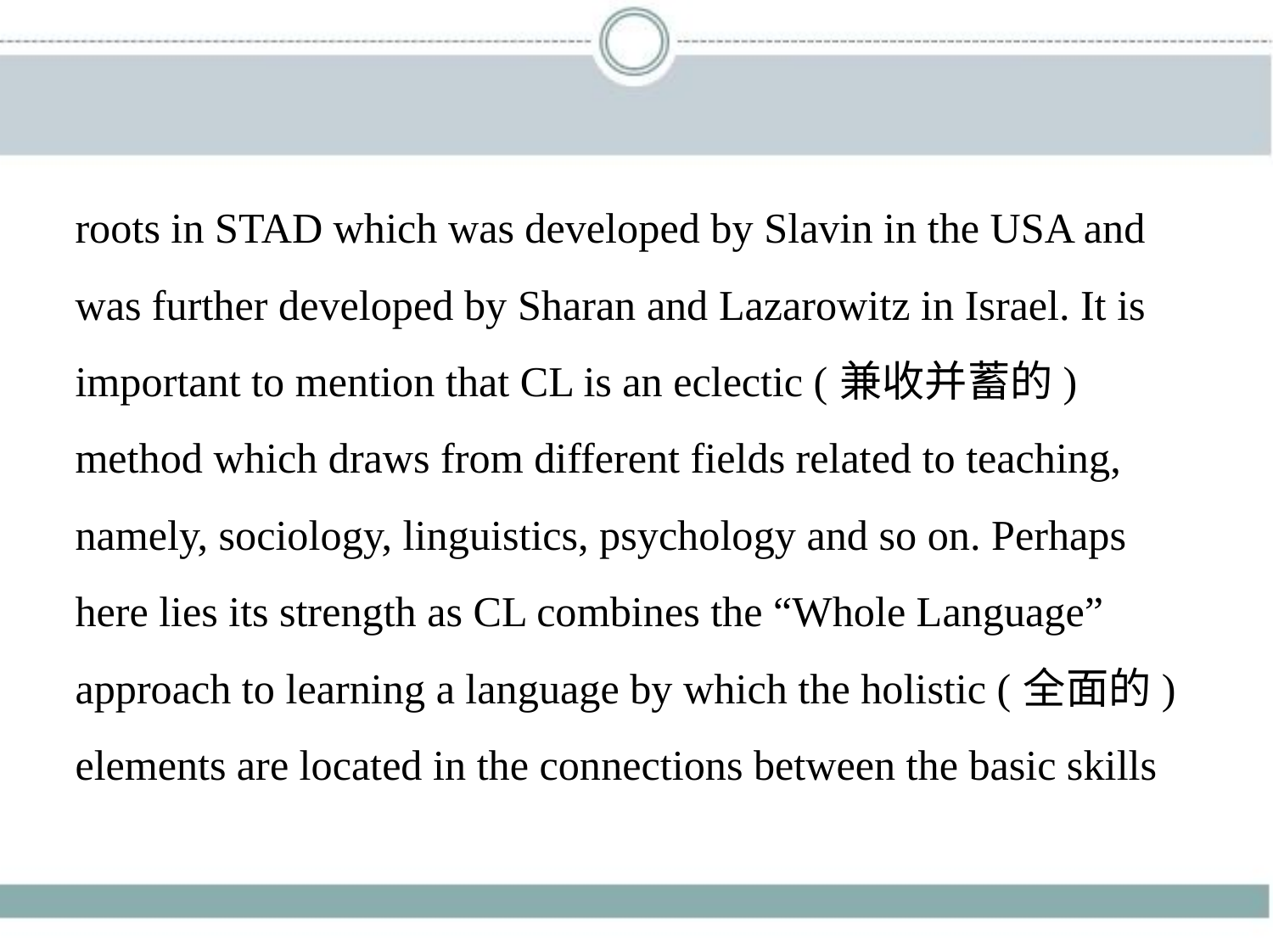

roots in STAD which was developed by Slavin in the USA and
was further developed by Sharan and Lazarowitz in Israel. It is
important to mention that CL is an eclectic (兼收并蓄的)
method which draws from different fields related to teaching,
namely, sociology, linguistics, psychology and so on. Perhaps
here lies its strength as CL combines the “Whole Language”
approach to learning a language by which the holistic (全面的)
elements are located in the connections between the basic skills